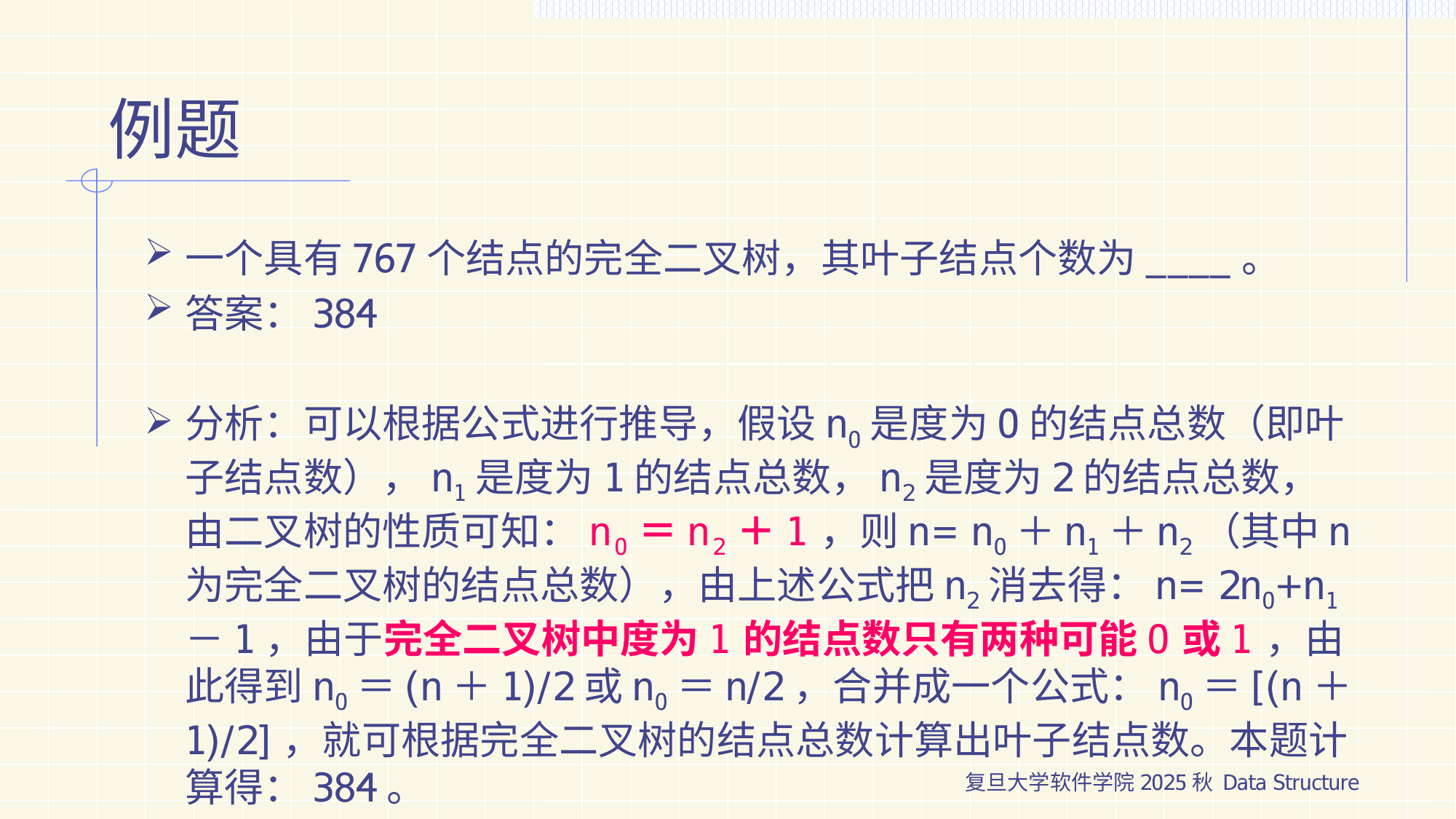

# 例题
一个具有767个结点的完全二叉树，其叶子结点个数为____。
答案：384

分析：可以根据公式进行推导，假设n0是度为0的结点总数（即叶子结点数），n1是度为1的结点总数，n2是度为2的结点总数，由二叉树的性质可知：n0＝n2＋1，则n= n0＋n1＋n2（其中n为完全二叉树的结点总数），由上述公式把n2消去得：n= 2n0+n1－1，由于完全二叉树中度为1的结点数只有两种可能0或1，由此得到n0＝(n＋1)/2或n0＝n/2，合并成一个公式：n0＝[(n＋1)/2]，就可根据完全二叉树的结点总数计算出叶子结点数。本题计算得：384。